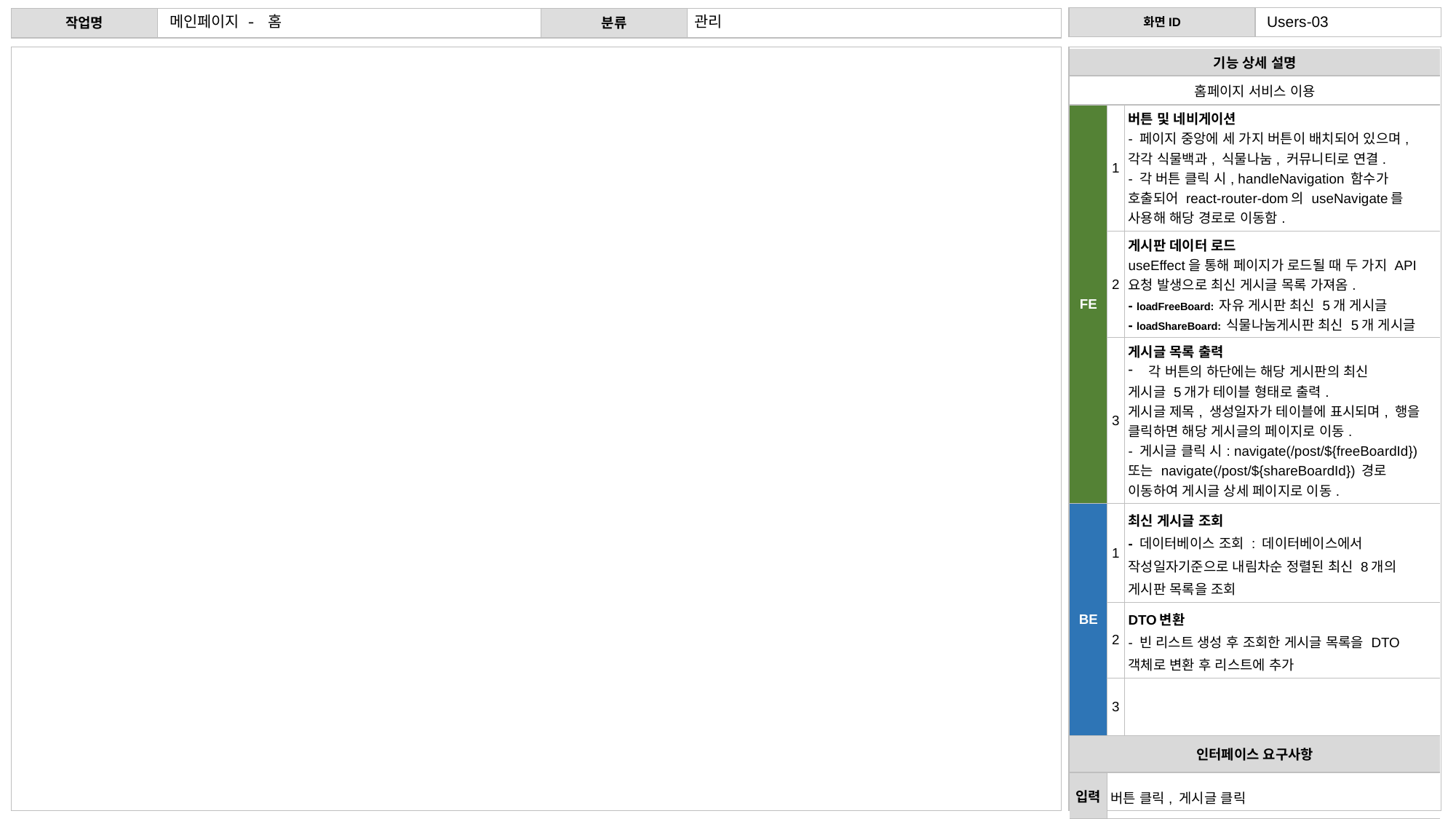

메인페이지 - 홈
관리
Users-03
| 기능 상세 설명 | 기능 상세 설명 |  |
| --- | --- | --- |
| 홈페이지 서비스 이용 | 서비스 이용을 위한 회원 가입 | 서비스 이용을 위한 회원 가입 |
| FE | 1 | 버튼 및 네비게이션 - 페이지 중앙에 세 가지 버튼이 배치되어 있으며, 각각 식물백과, 식물나눔, 커뮤니티로 연결. - 각 버튼 클릭 시, handleNavigation 함수가 호출되어 react-router-dom의 useNavigate를 사용해 해당 경로로 이동함. |
|  | 2 | 게시판 데이터 로드 useEffect을 통해 페이지가 로드될 때 두 가지 API 요청 발생으로 최신 게시글 목록 가져옴. - loadFreeBoard: 자유 게시판 최신 5개 게시글 - loadShareBoard: 식물나눔게시판 최신 5개 게시글 |
|  | 3 | 게시글 목록 출력 각 버튼의 하단에는 해당 게시판의 최신 게시글 5개가 테이블 형태로 출력. 게시글 제목, 생성일자가 테이블에 표시되며, 행을 클릭하면 해당 게시글의 페이지로 이동. - 게시글 클릭 시: navigate(/post/${freeBoardId}) 또는 navigate(/post/${shareBoardId}) 경로 이동하여 게시글 상세 페이지로 이동. |
| BE | 1 | 최신 게시글 조회 - 데이터베이스 조회 : 데이터베이스에서 작성일자기준으로 내림차순 정렬된 최신 8개의 게시판 목록을 조회 |
|  | 2 | DTO변환 - 빈 리스트 생성 후 조회한 게시글 목록을 DTO객체로 변환 후 리스트에 추가 |
|  | 3 |  |
| 인터페이스 요구사항 | 인터페이스 요구사항 |  |
| 입력 | 버튼 클릭, 게시글 클릭 | 이메일(아이디), 이름, 비밀번호, 비밀번호 확인 입력 후 회원 가입 버튼 클릭 |
| 출력 | - 버튼 클릭 시 해당 페이지로 이동 - 게시글 클릭 시 해당 게시글의 상세 페이지로 이동- - 자유 게시판과 식물나눔 게시판의 최신 게시글 5개를 테이블로 표시 | 로그인 페이지 |